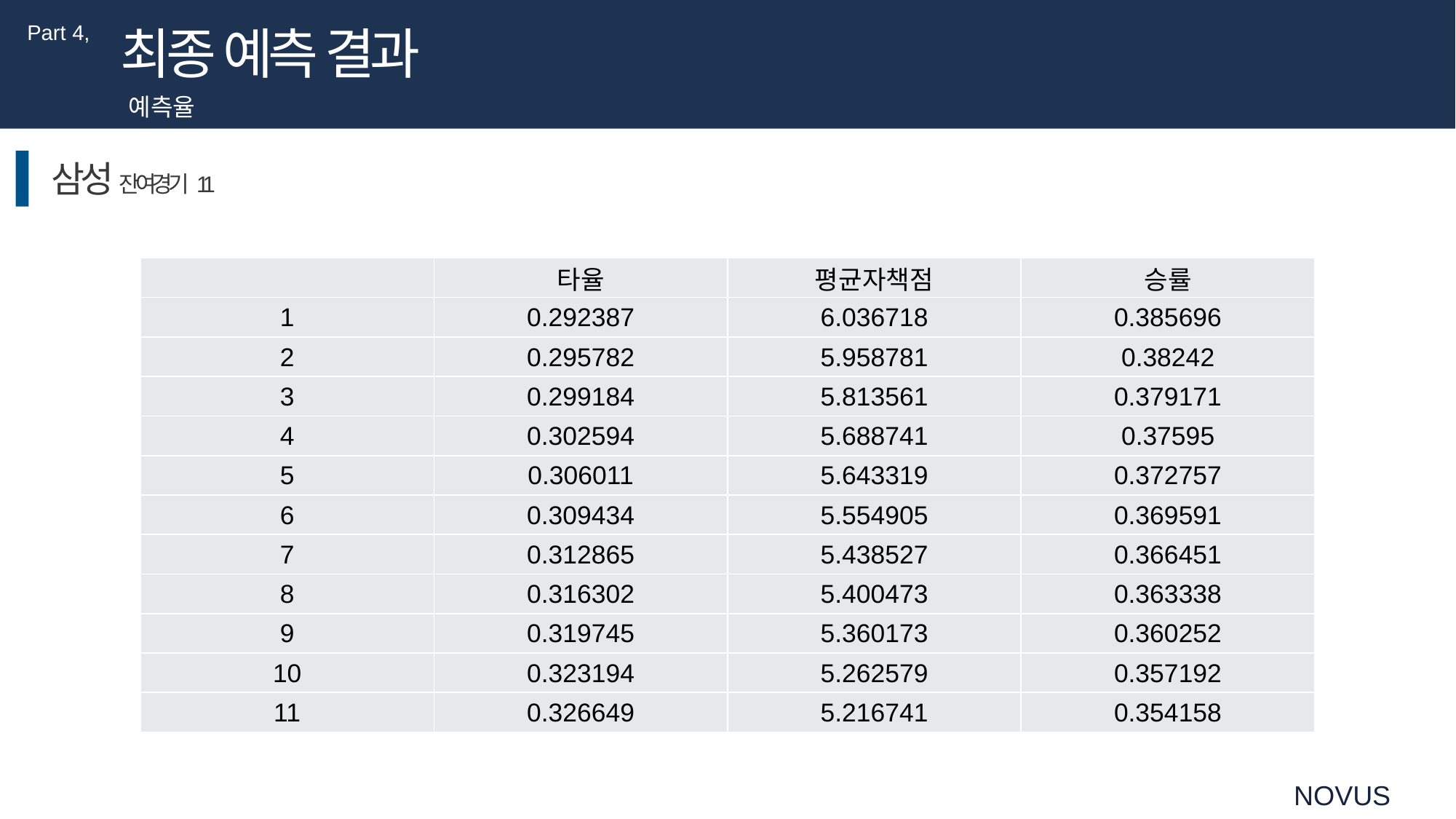

Part 4,
최종 예측 결과
예측율

삼성 잔여경기 11
|  | 타율 | 평균자책점 | 승률 |
| --- | --- | --- | --- |
| 1 | 0.292387 | 6.036718 | 0.385696 |
| 2 | 0.295782 | 5.958781 | 0.38242 |
| 3 | 0.299184 | 5.813561 | 0.379171 |
| 4 | 0.302594 | 5.688741 | 0.37595 |
| 5 | 0.306011 | 5.643319 | 0.372757 |
| 6 | 0.309434 | 5.554905 | 0.369591 |
| 7 | 0.312865 | 5.438527 | 0.366451 |
| 8 | 0.316302 | 5.400473 | 0.363338 |
| 9 | 0.319745 | 5.360173 | 0.360252 |
| 10 | 0.323194 | 5.262579 | 0.357192 |
| 11 | 0.326649 | 5.216741 | 0.354158 |
NOVUS